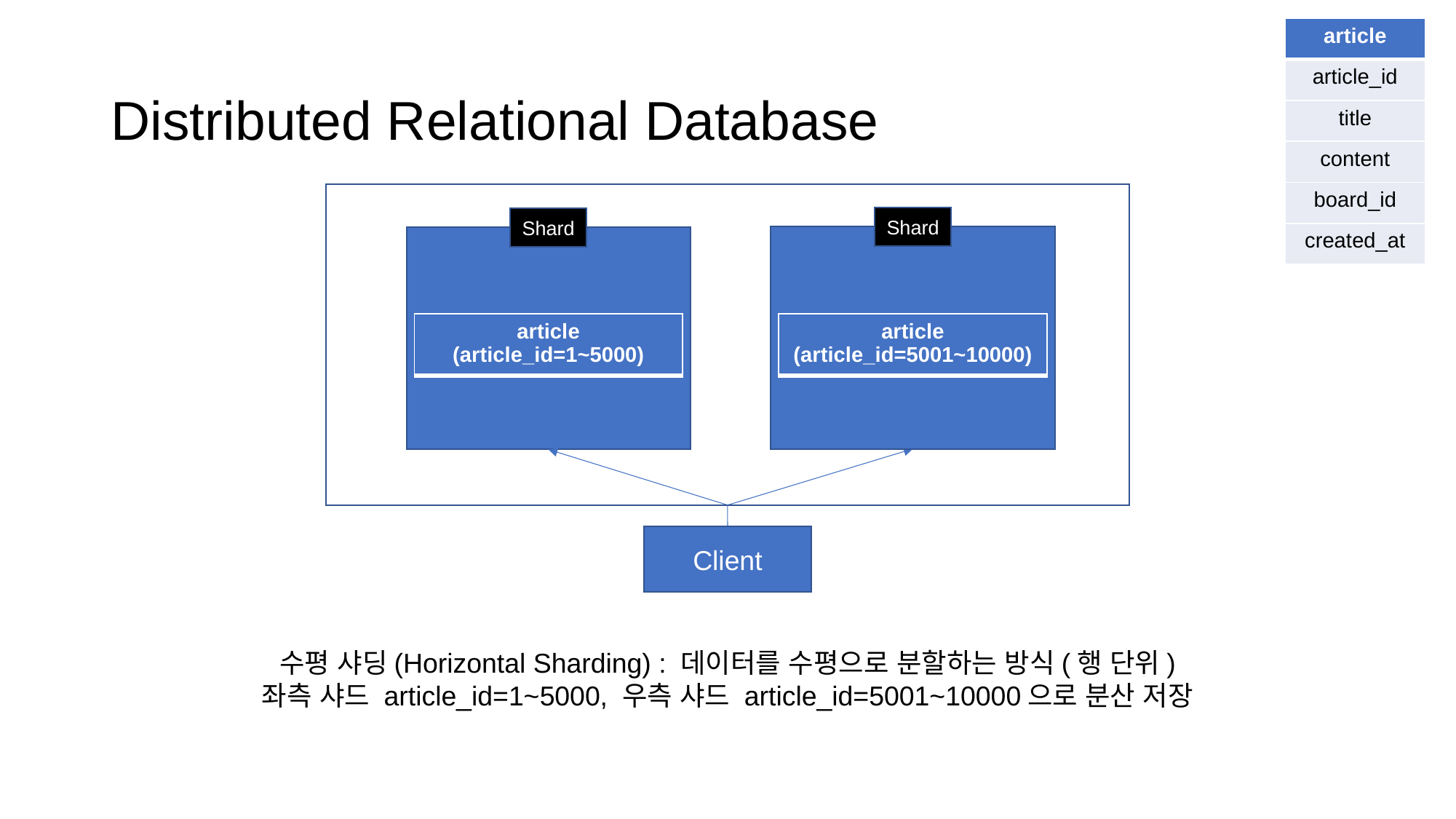

| article |
| --- |
| article\_id |
| title |
| content |
| board\_id |
| created\_at |
# Distributed Relational Database

Shard
Shard

| article (article\_id=1~5000) |
| --- |
| article (article\_id=5001~10000) |
| --- |
Client
수평 샤딩(Horizontal Sharding) : 데이터를 수평으로 분할하는 방식(행 단위)
좌측 샤드 article_id=1~5000, 우측 샤드 article_id=5001~10000으로 분산 저장